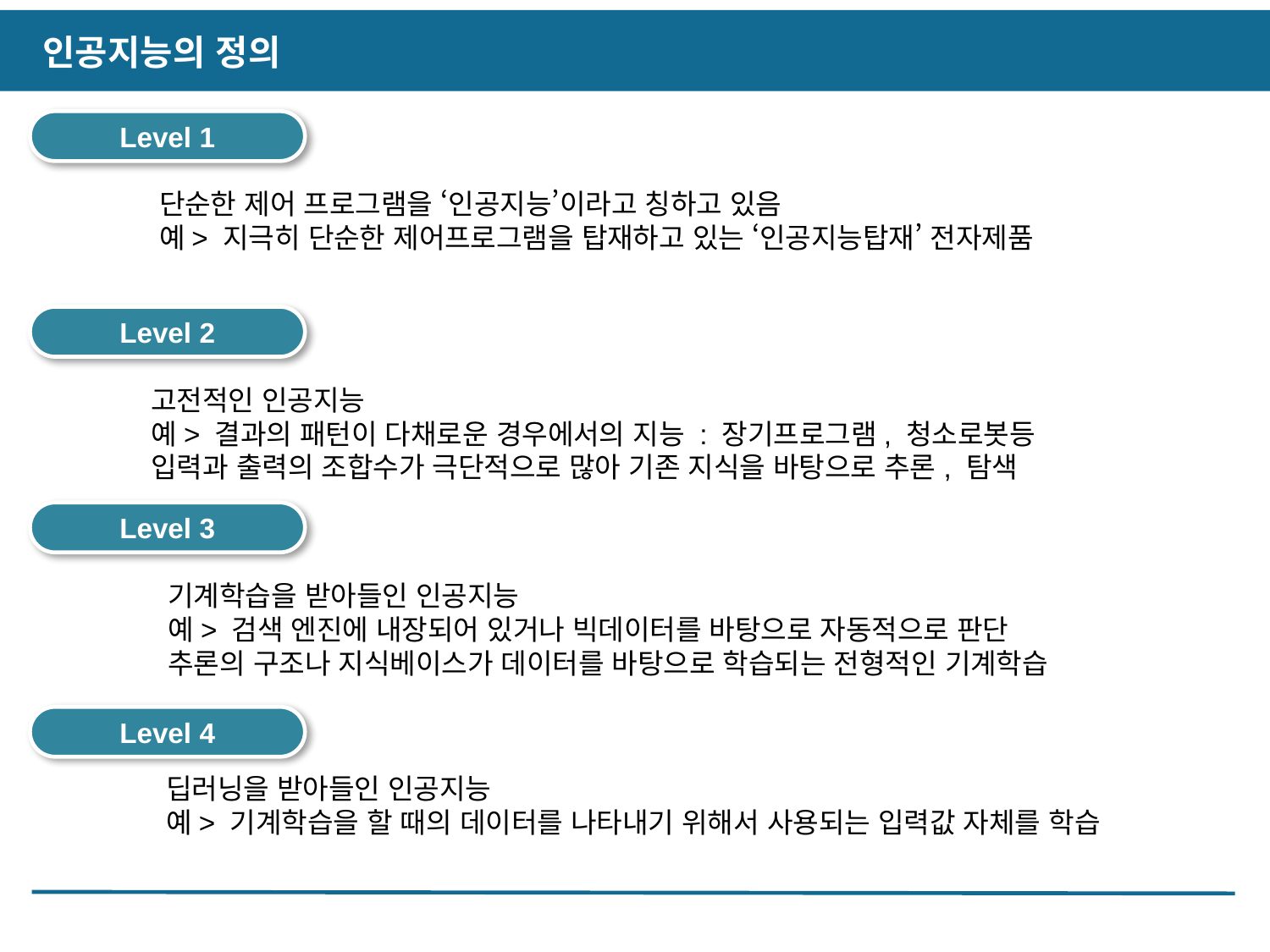

인공지능의 정의
Level 1
단순한 제어 프로그램을 ‘인공지능’이라고 칭하고 있음
예> 지극히 단순한 제어프로그램을 탑재하고 있는 ‘인공지능탑재’ 전자제품
Level 2
고전적인 인공지능
예> 결과의 패턴이 다채로운 경우에서의 지능 : 장기프로그램, 청소로봇등
입력과 출력의 조합수가 극단적으로 많아 기존 지식을 바탕으로 추론, 탐색
Level 3
기계학습을 받아들인 인공지능
예> 검색 엔진에 내장되어 있거나 빅데이터를 바탕으로 자동적으로 판단
추론의 구조나 지식베이스가 데이터를 바탕으로 학습되는 전형적인 기계학습
Level 4
딥러닝을 받아들인 인공지능
예> 기계학습을 할 때의 데이터를 나타내기 위해서 사용되는 입력값 자체를 학습